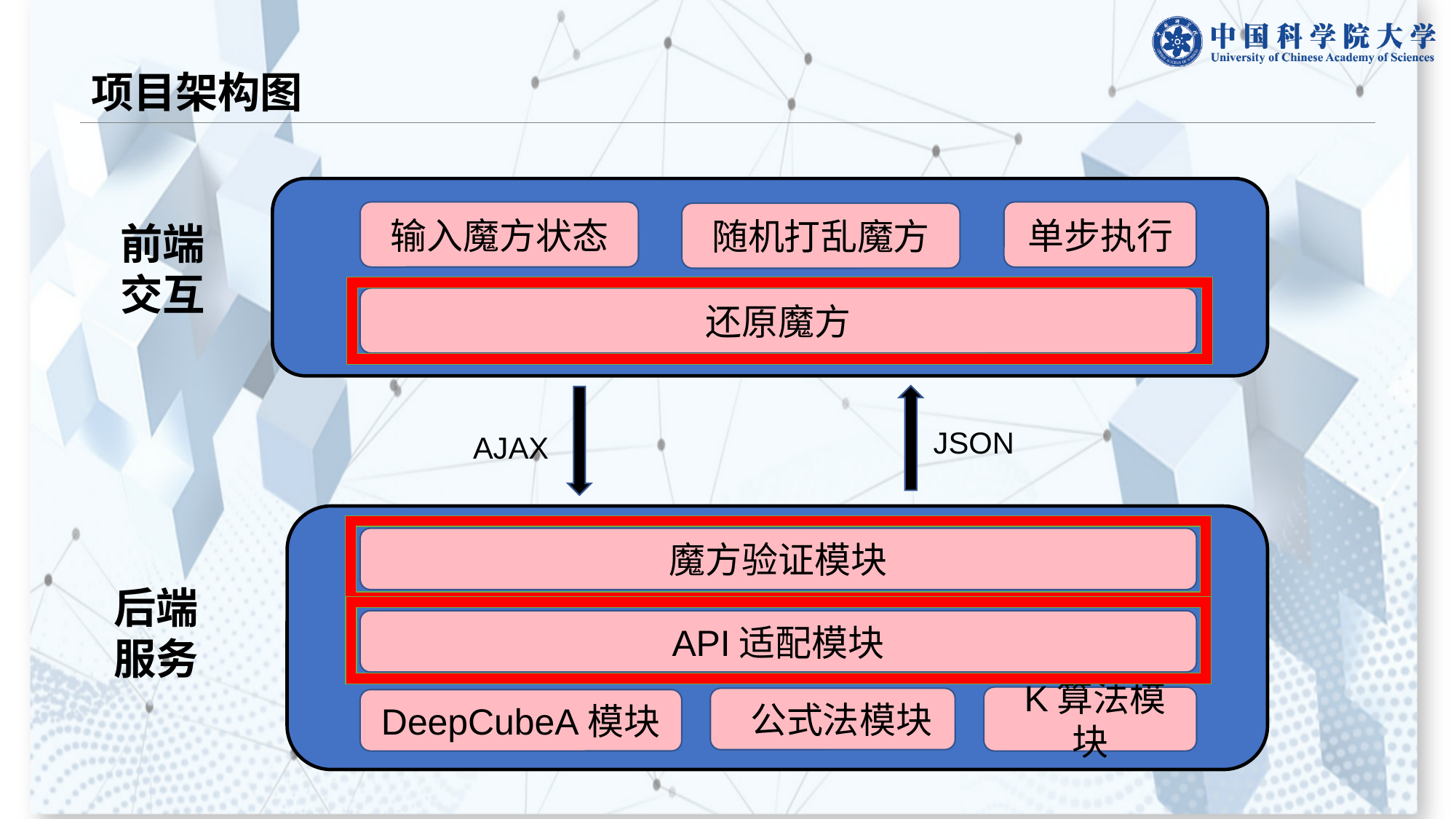

# 项目架构图

输入魔方状态
单步执行
随机打乱魔方
前端交互

还原魔方

JSON

AJAX

魔方验证模块
后端服务

API适配模块
 K算法模块
 公式法模块
DeepCubeA模块